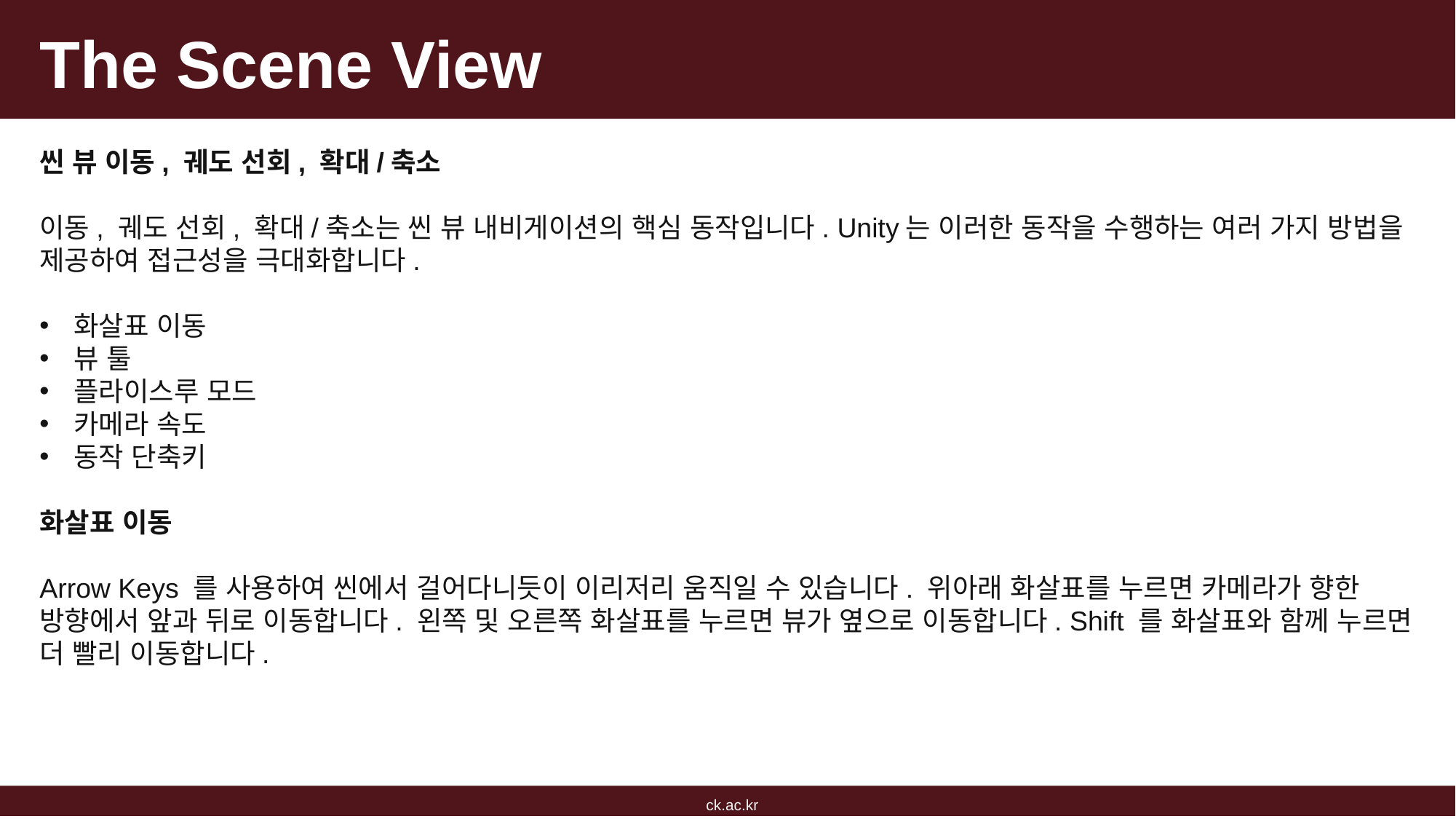

# The Scene View
씬 뷰 이동, 궤도 선회, 확대/축소

이동, 궤도 선회, 확대/축소는 씬 뷰 내비게이션의 핵심 동작입니다. Unity는 이러한 동작을 수행하는 여러 가지 방법을 제공하여 접근성을 극대화합니다.

화살표 이동
뷰 툴
플라이스루 모드
카메라 속도
동작 단축키

화살표 이동

Arrow Keys 를 사용하여 씬에서 걸어다니듯이 이리저리 움직일 수 있습니다. 위아래 화살표를 누르면 카메라가 향한 방향에서 앞과 뒤로 이동합니다. 왼쪽 및 오른쪽 화살표를 누르면 뷰가 옆으로 이동합니다. Shift 를 화살표와 함께 누르면 더 빨리 이동합니다.
ck.ac.kr